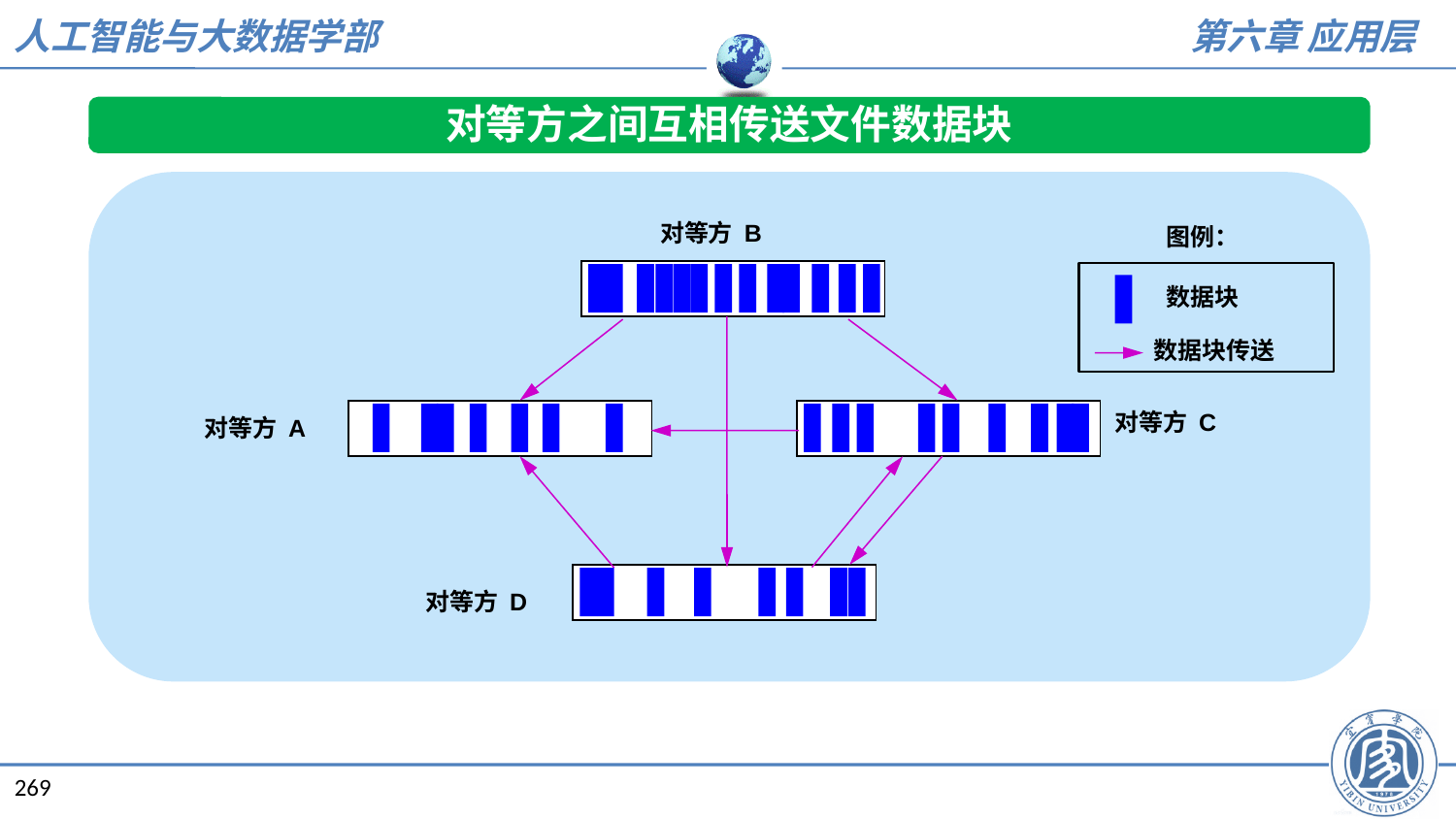

对等方之间互相传送文件数据块

对等方 B
图例：

数据块

数据块传送

对等方 C

对等方 A

对等方 D
269